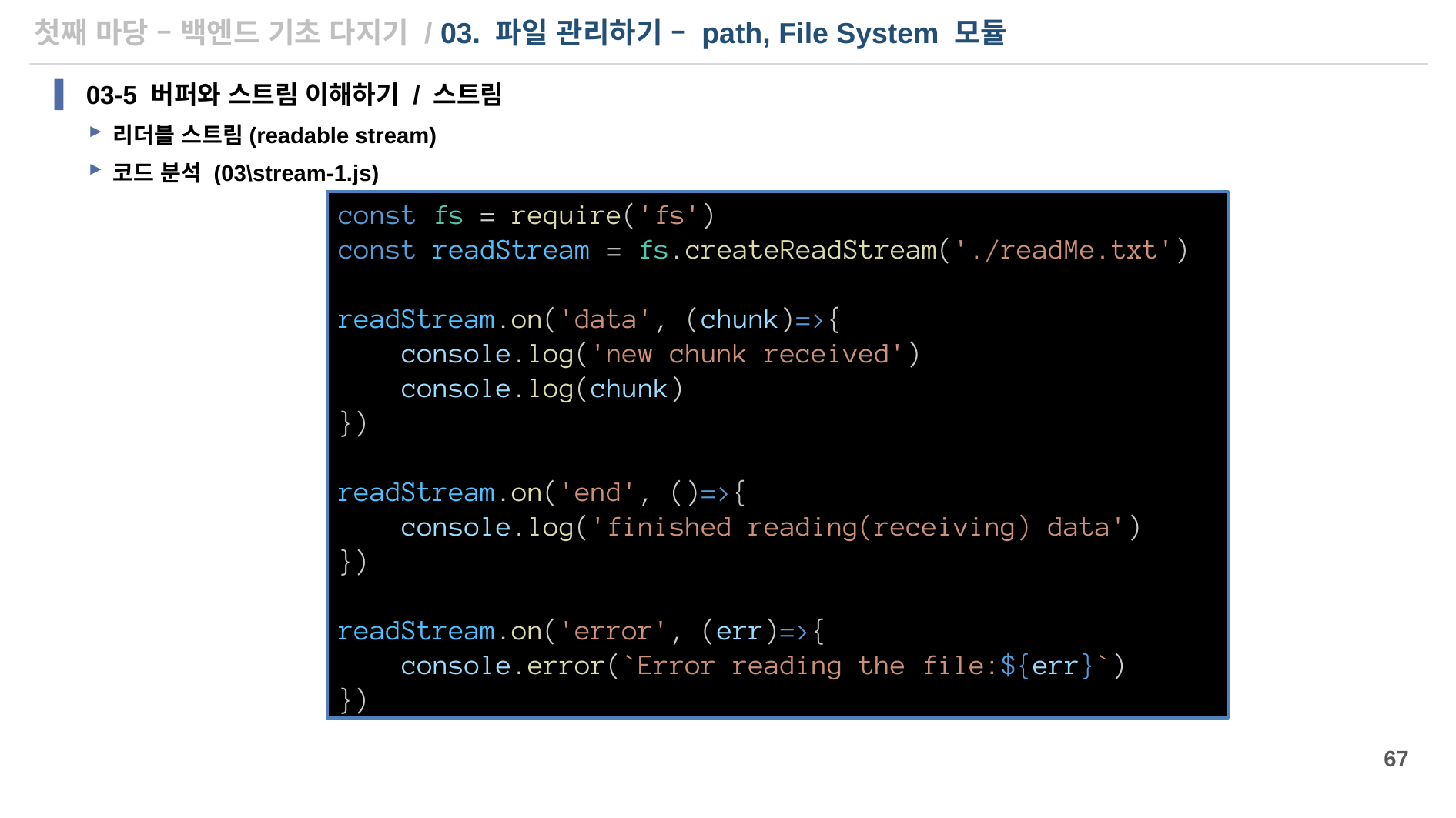

# 첫째 마당 – 백엔드 기초 다지기 / 03. 파일 관리하기 – path, File System 모듈
03-5 버퍼와 스트림 이해하기 / 스트림
리더블 스트림(readable stream)
코드 분석 (03\stream-1.js)
const fs = require('fs')
const readStream = fs.createReadStream('./readMe.txt')
readStream.on('data', (chunk)=>{
    console.log('new chunk received')
    console.log(chunk)
})
readStream.on('end', ()=>{
    console.log('finished reading(receiving) data')
})
readStream.on('error', (err)=>{
    console.error(`Error reading the file:${err}`)
})
67